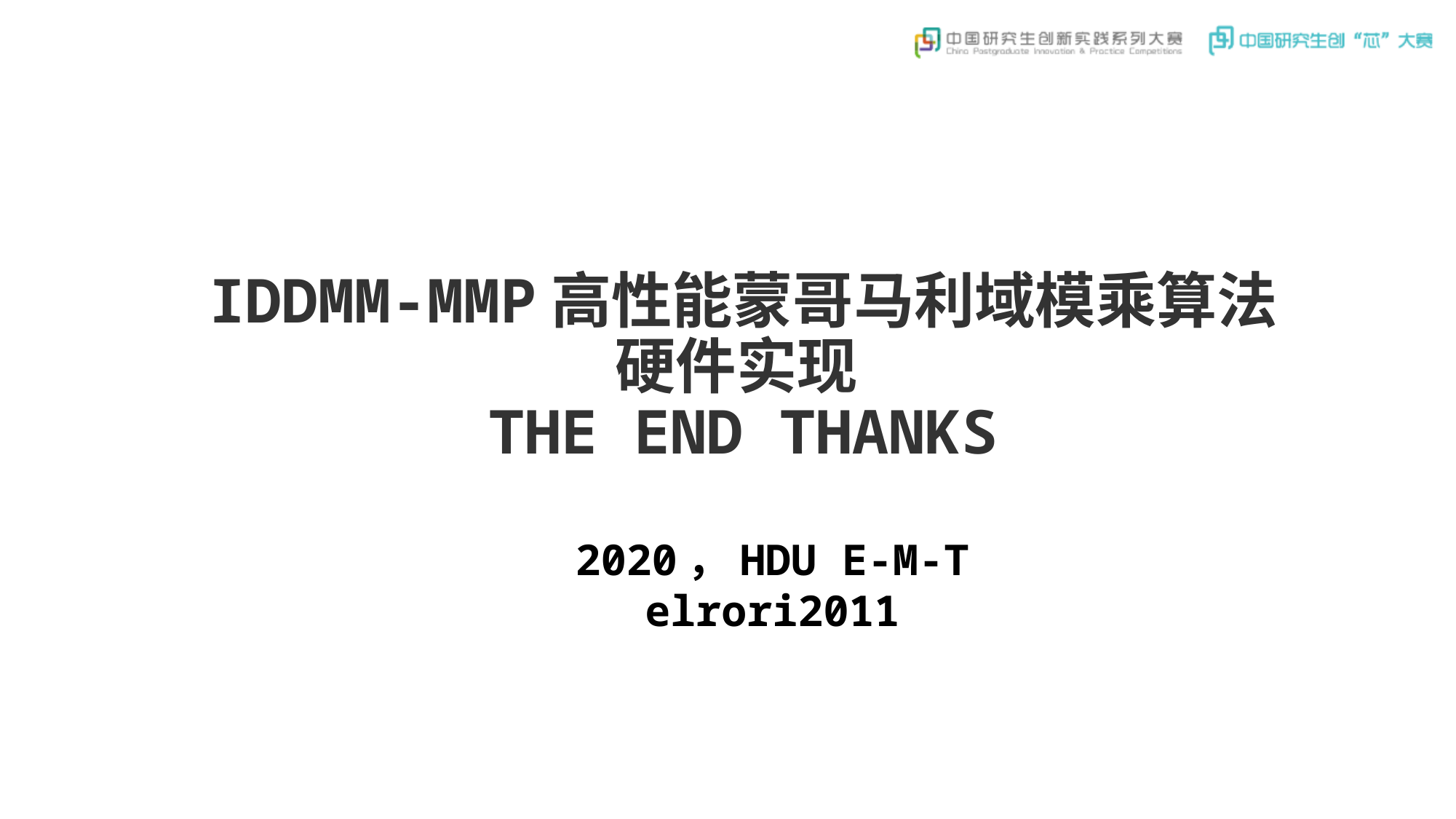

IDDMM-MMP高性能蒙哥马利域模乘算法
硬件实现
THE END THANKS
2020，HDU E-M-T
elrori2011